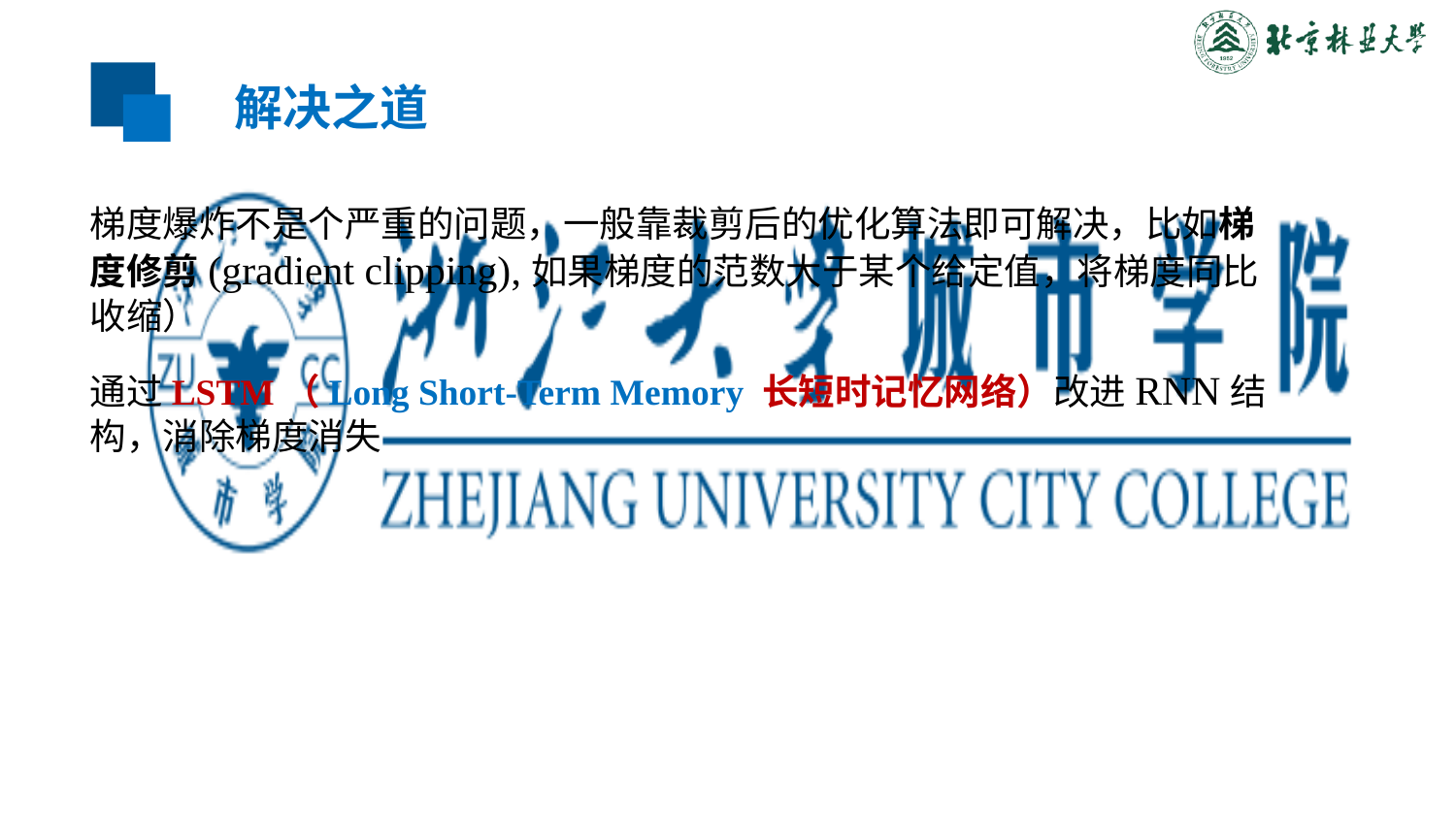

解决之道
梯度爆炸不是个严重的问题，一般靠裁剪后的优化算法即可解决，比如梯度修剪(gradient clipping),如果梯度的范数大于某个给定值，将梯度同比收缩）
通过LSTM（Long Short-Term Memory 长短时记忆网络）改进RNN结构，消除梯度消失
34